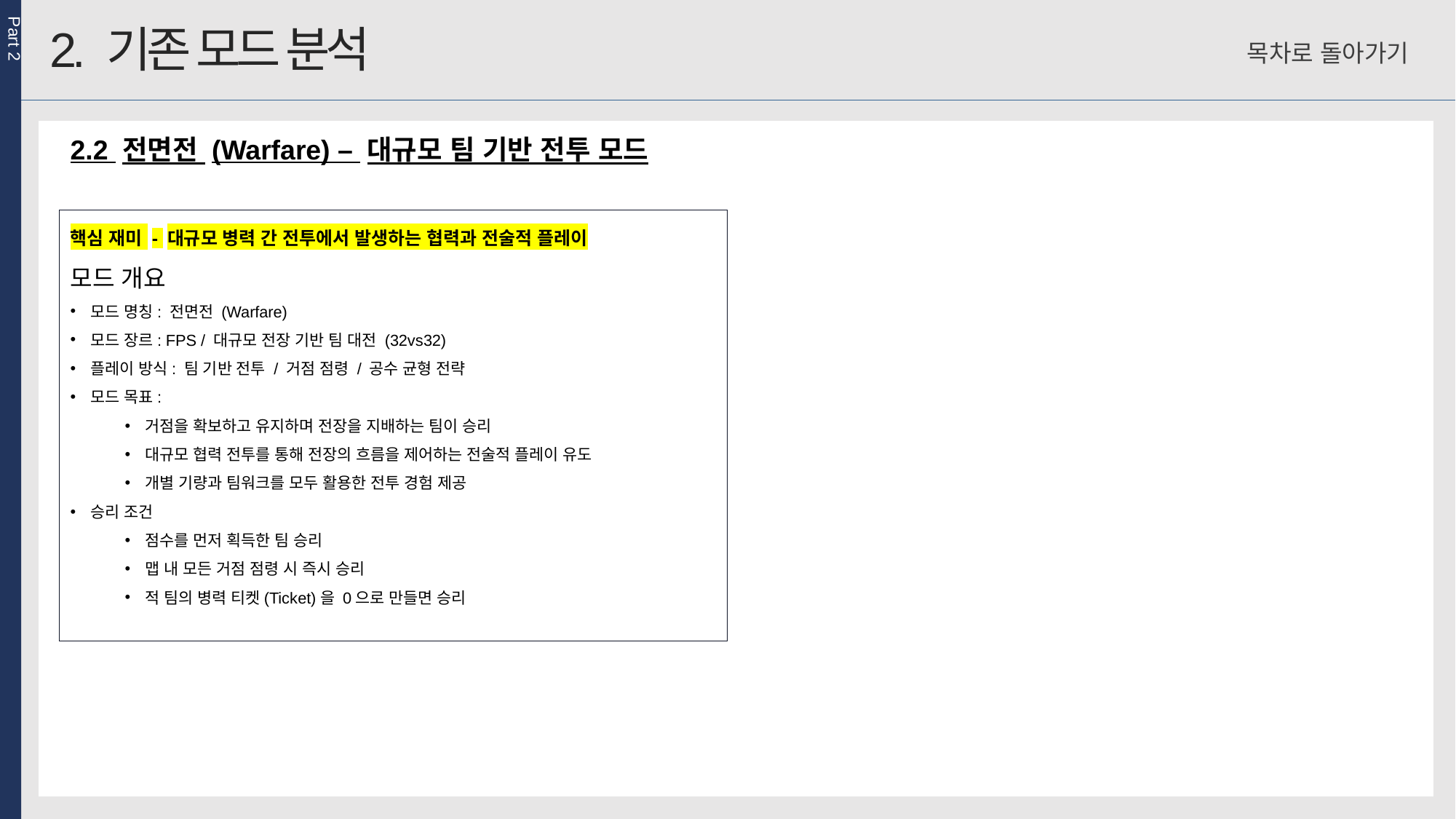

Part 2
2. 기존 모드 분석
목차로 돌아가기
2.2 전면전 (Warfare) – 대규모 팀 기반 전투 모드
핵심 재미 - 대규모 병력 간 전투에서 발생하는 협력과 전술적 플레이
모드 개요
모드 명칭: 전면전 (Warfare)
모드 장르: FPS / 대규모 전장 기반 팀 대전 (32vs32)
플레이 방식: 팀 기반 전투 / 거점 점령 / 공수 균형 전략
모드 목표:
거점을 확보하고 유지하며 전장을 지배하는 팀이 승리
대규모 협력 전투를 통해 전장의 흐름을 제어하는 전술적 플레이 유도
개별 기량과 팀워크를 모두 활용한 전투 경험 제공
승리 조건
점수를 먼저 획득한 팀 승리
맵 내 모든 거점 점령 시 즉시 승리
적 팀의 병력 티켓(Ticket)을 0으로 만들면 승리